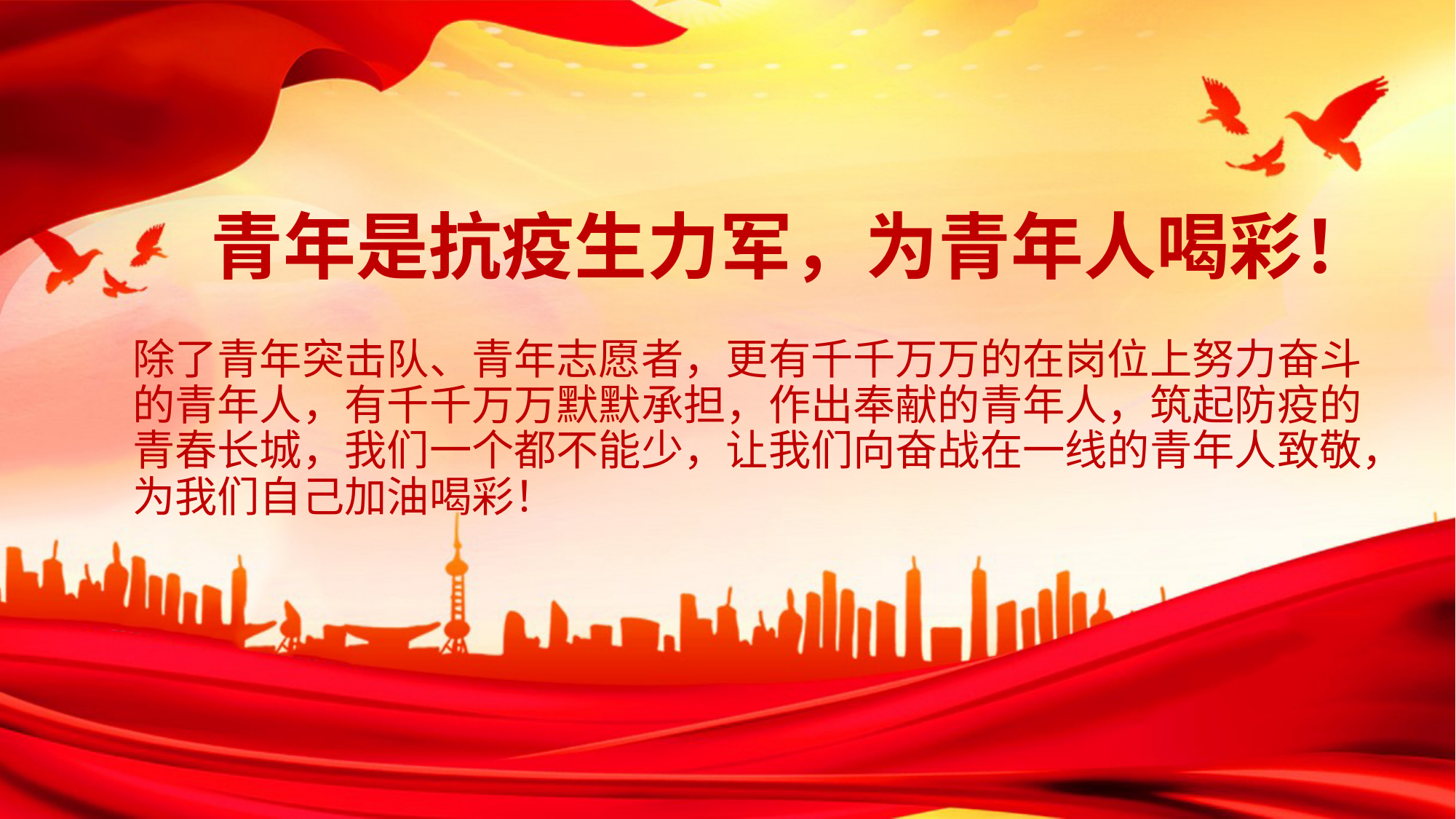

# 青年是抗疫生力军，为青年人喝彩！
除了青年突击队、青年志愿者，更有千千万万的在岗位上努力奋斗的青年人，有千千万万默默承担，作出奉献的青年人，筑起防疫的青春长城，我们一个都不能少，让我们向奋战在一线的青年人致敬，为我们自己加油喝彩！